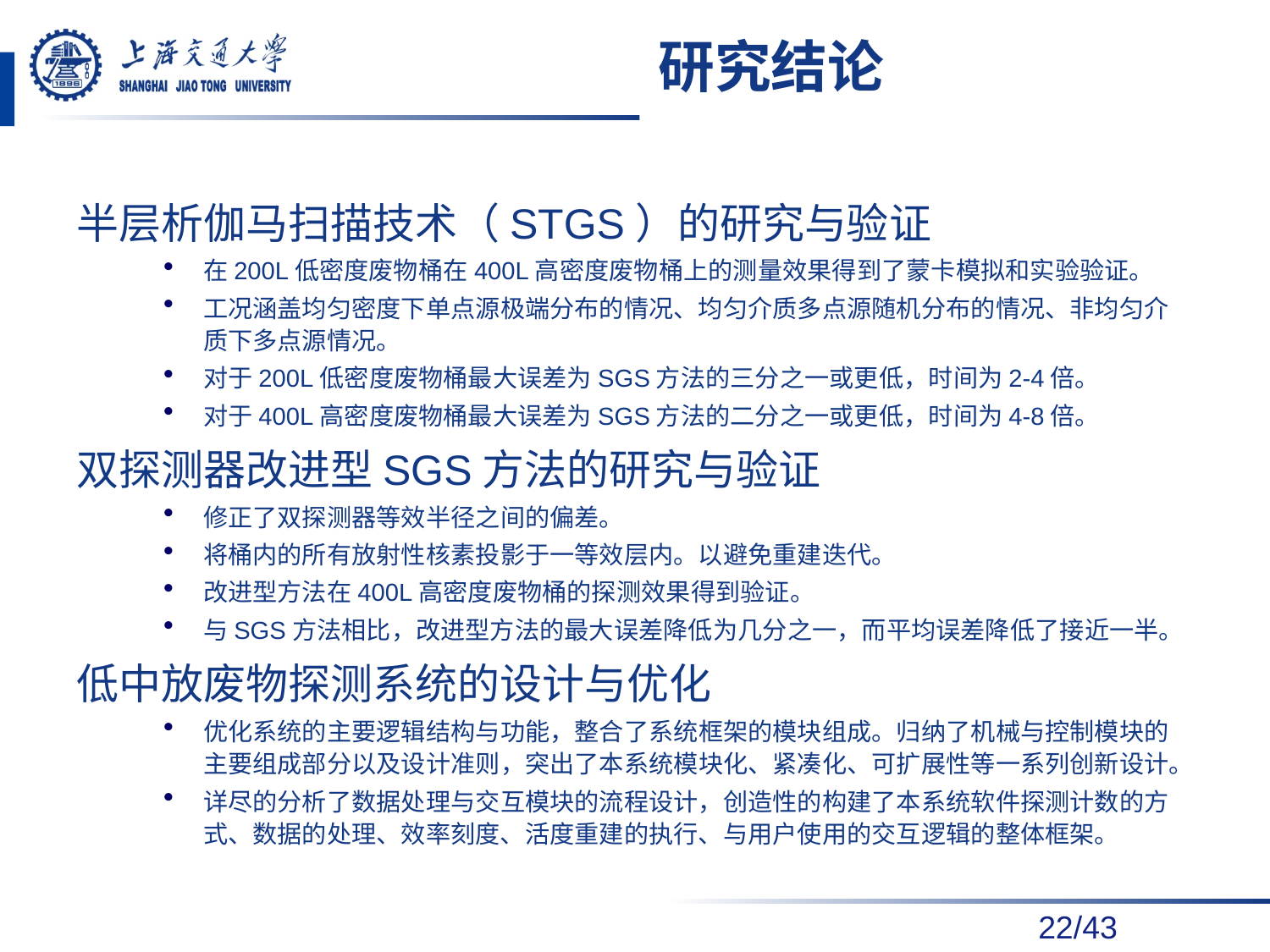

# 研究结论
半层析伽马扫描技术（STGS）的研究与验证
在200L低密度废物桶在400L高密度废物桶上的测量效果得到了蒙卡模拟和实验验证。
工况涵盖均匀密度下单点源极端分布的情况、均匀介质多点源随机分布的情况、非均匀介质下多点源情况。
对于200L低密度废物桶最大误差为SGS方法的三分之一或更低，时间为2-4倍。
对于400L高密度废物桶最大误差为SGS方法的二分之一或更低，时间为4-8倍。
双探测器改进型SGS方法的研究与验证
修正了双探测器等效半径之间的偏差。
将桶内的所有放射性核素投影于一等效层内。以避免重建迭代。
改进型方法在400L高密度废物桶的探测效果得到验证。
与SGS方法相比，改进型方法的最大误差降低为几分之一，而平均误差降低了接近一半。
低中放废物探测系统的设计与优化
优化系统的主要逻辑结构与功能，整合了系统框架的模块组成。归纳了机械与控制模块的主要组成部分以及设计准则，突出了本系统模块化、紧凑化、可扩展性等一系列创新设计。
详尽的分析了数据处理与交互模块的流程设计，创造性的构建了本系统软件探测计数的方式、数据的处理、效率刻度、活度重建的执行、与用户使用的交互逻辑的整体框架。